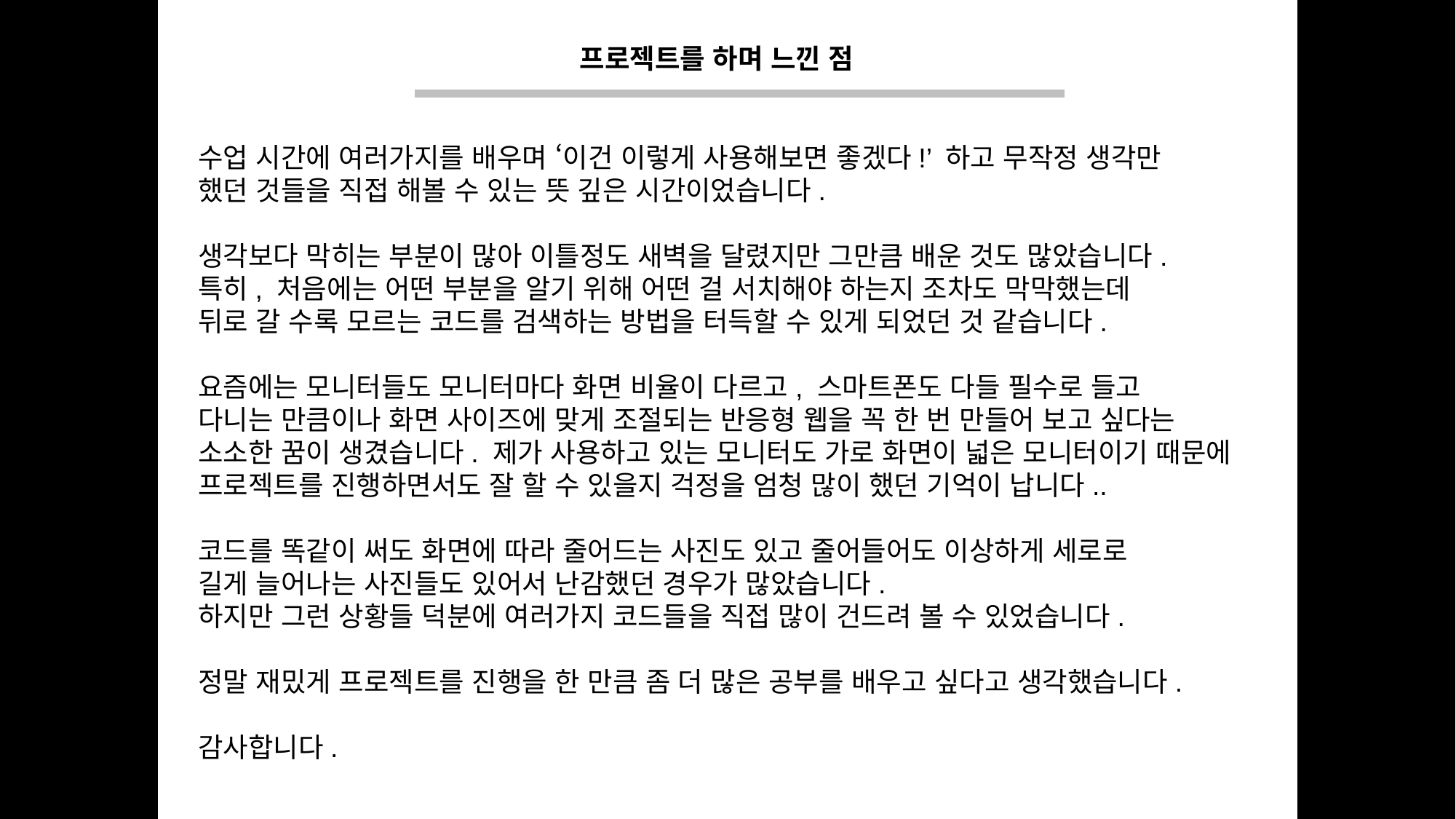

프로젝트를 하며 느낀 점

수업 시간에 여러가지를 배우며 ‘이건 이렇게 사용해보면 좋겠다!’ 하고 무작정 생각만
했던 것들을 직접 해볼 수 있는 뜻 깊은 시간이었습니다.

생각보다 막히는 부분이 많아 이틀정도 새벽을 달렸지만 그만큼 배운 것도 많았습니다.
특히, 처음에는 어떤 부분을 알기 위해 어떤 걸 서치해야 하는지 조차도 막막했는데
뒤로 갈 수록 모르는 코드를 검색하는 방법을 터득할 수 있게 되었던 것 같습니다.

요즘에는 모니터들도 모니터마다 화면 비율이 다르고, 스마트폰도 다들 필수로 들고
다니는 만큼이나 화면 사이즈에 맞게 조절되는 반응형 웹을 꼭 한 번 만들어 보고 싶다는
소소한 꿈이 생겼습니다. 제가 사용하고 있는 모니터도 가로 화면이 넓은 모니터이기 때문에 프로젝트를 진행하면서도 잘 할 수 있을지 걱정을 엄청 많이 했던 기억이 납니다..

코드를 똑같이 써도 화면에 따라 줄어드는 사진도 있고 줄어들어도 이상하게 세로로
길게 늘어나는 사진들도 있어서 난감했던 경우가 많았습니다.
하지만 그런 상황들 덕분에 여러가지 코드들을 직접 많이 건드려 볼 수 있었습니다.

정말 재밌게 프로젝트를 진행을 한 만큼 좀 더 많은 공부를 배우고 싶다고 생각했습니다.

감사합니다.